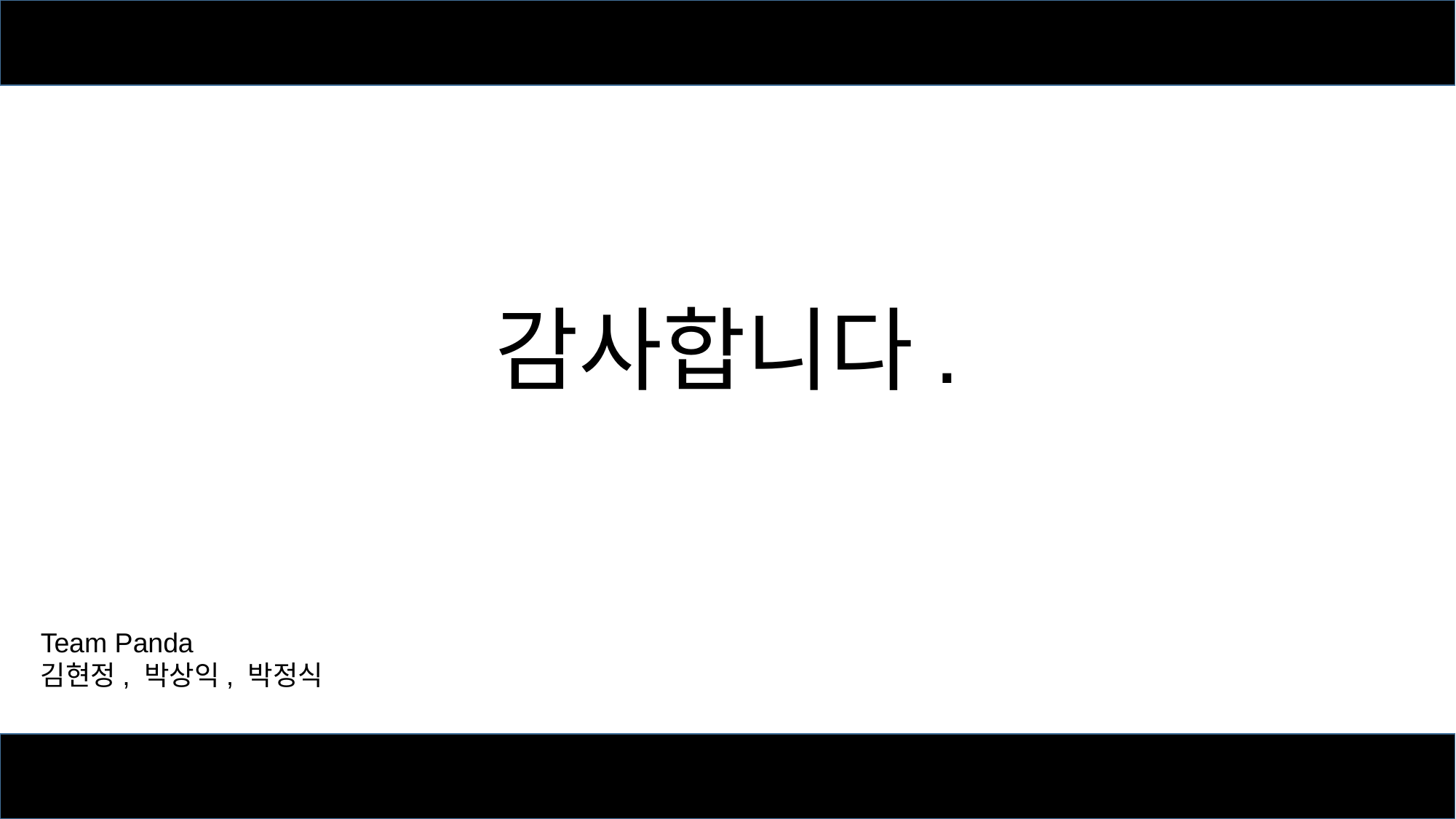

# 감사합니다.
Team Panda
김현정, 박상익, 박정식